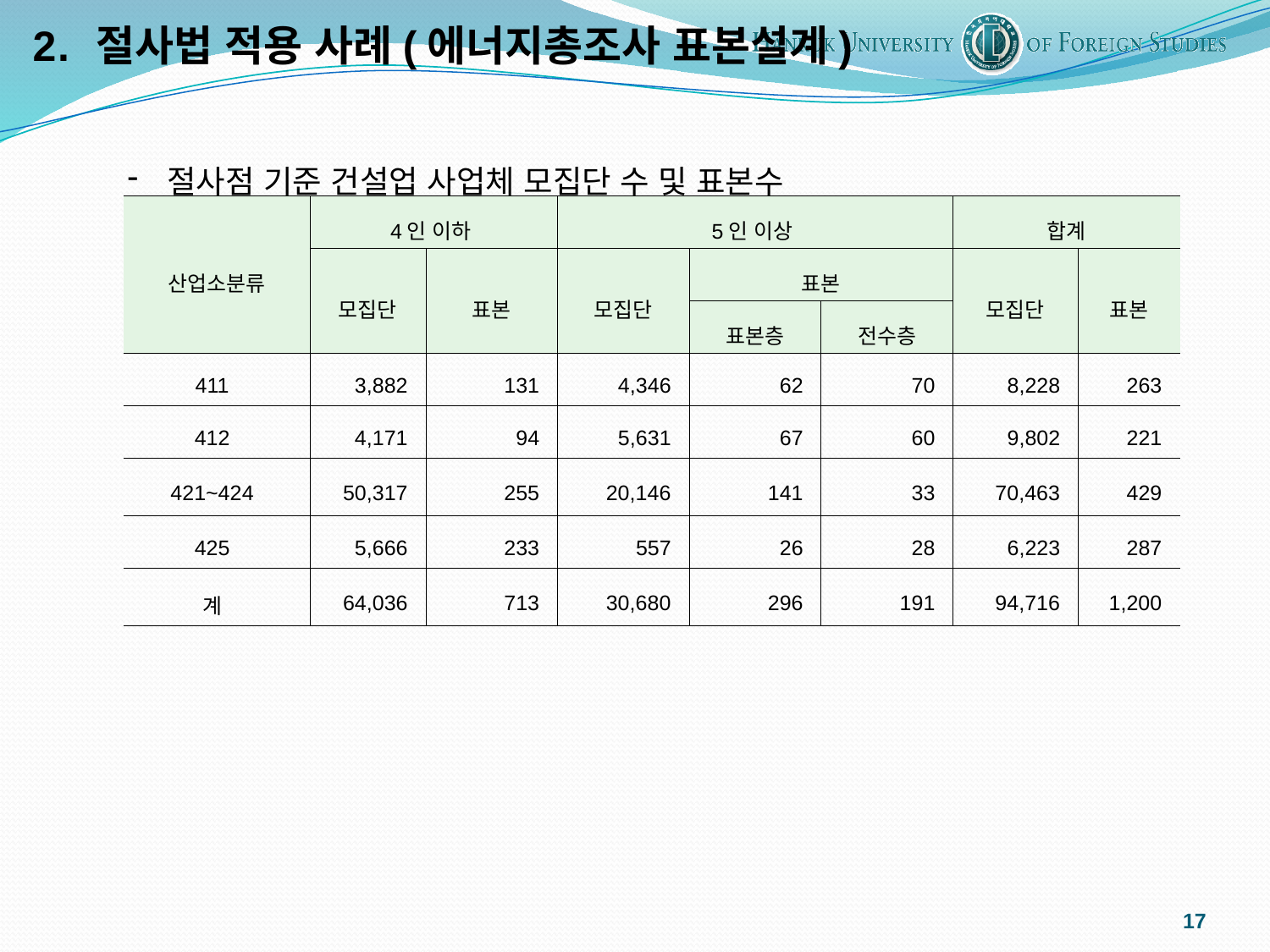

절사법 적용 사례(에너지총조사 표본설계)

절사점 기준 건설업 사업체 모집단 수 및 표본수

| 산업소분류 | 4인 이하 |  | 5인 이상 |  |  | 합계 |  |
| --- | --- | --- | --- | --- | --- | --- | --- |
|  | 모집단 | 표본 | 모집단 | 표본 |  | 모집단 | 표본 |
|  |  |  |  | 표본층 | 전수층 |  |  |
| 411 | 3,882 | 131 | 4,346 | 62 | 70 | 8,228 | 263 |
| 412 | 4,171 | 94 | 5,631 | 67 | 60 | 9,802 | 221 |
| 421~424 | 50,317 | 255 | 20,146 | 141 | 33 | 70,463 | 429 |
| 425 | 5,666 | 233 | 557 | 26 | 28 | 6,223 | 287 |
| 계 | 64,036 | 713 | 30,680 | 296 | 191 | 94,716 | 1,200 |
17